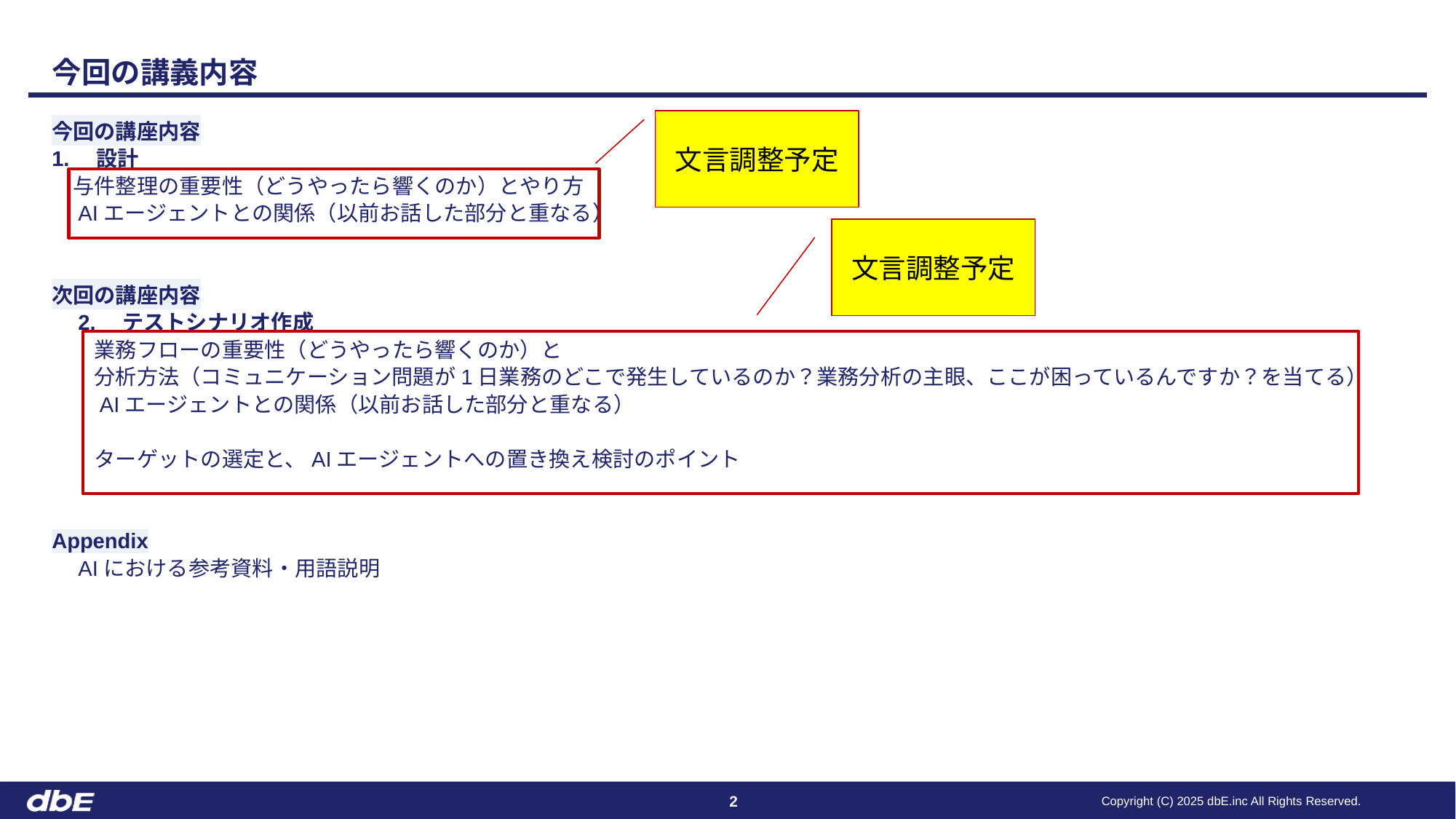

# 今回の講義内容
今回の講座内容
1.　設計
　与件整理の重要性（どうやったら響くのか）とやり方
　AIエージェントとの関係（以前お話した部分と重なる）

次回の講座内容
　2.　テストシナリオ作成
　　業務フローの重要性（どうやったら響くのか）と
　　分析方法（コミュニケーション問題が1日業務のどこで発生しているのか？業務分析の主眼、ここが困っているんですか？を当てる）
　　AIエージェントとの関係（以前お話した部分と重なる）

　　ターゲットの選定と、AIエージェントへの置き換え検討のポイント

Appendix
　AIにおける参考資料・用語説明
文言調整予定

文言調整予定

Copyright (C) 2025 dbE.inc All Rights Reserved.
2